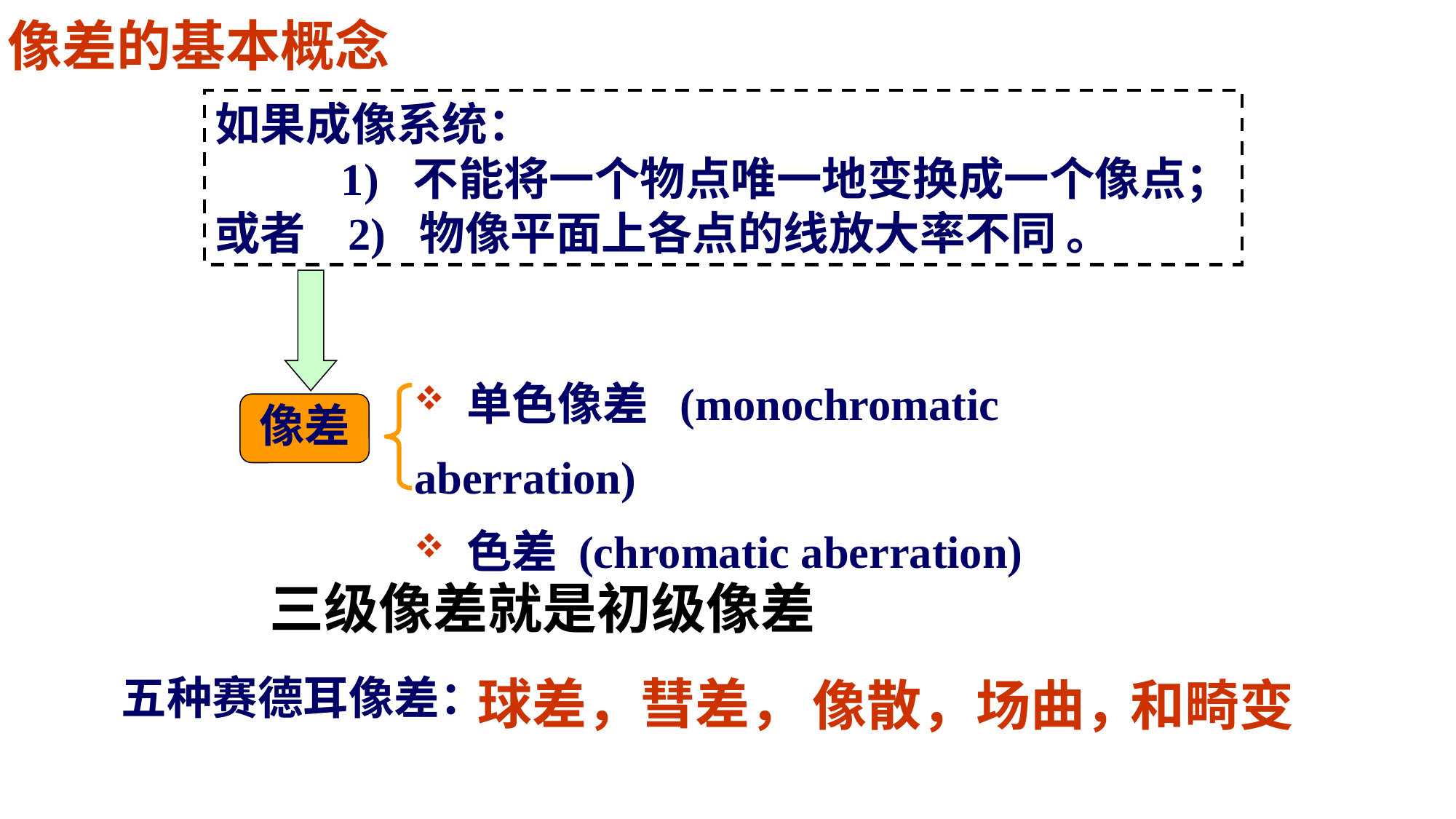

像差的基本概念
如果成像系统：
           1)  不能将一个物点唯一地变换成一个像点；
或者   2)  物像平面上各点的线放大率不同 。

 单色像差  (monochromatic aberration)
 色差 (chromatic aberration)

像差

三级像差就是初级像差
五种赛德耳像差：
球差，
彗差，
像散，
场曲，
和畸变